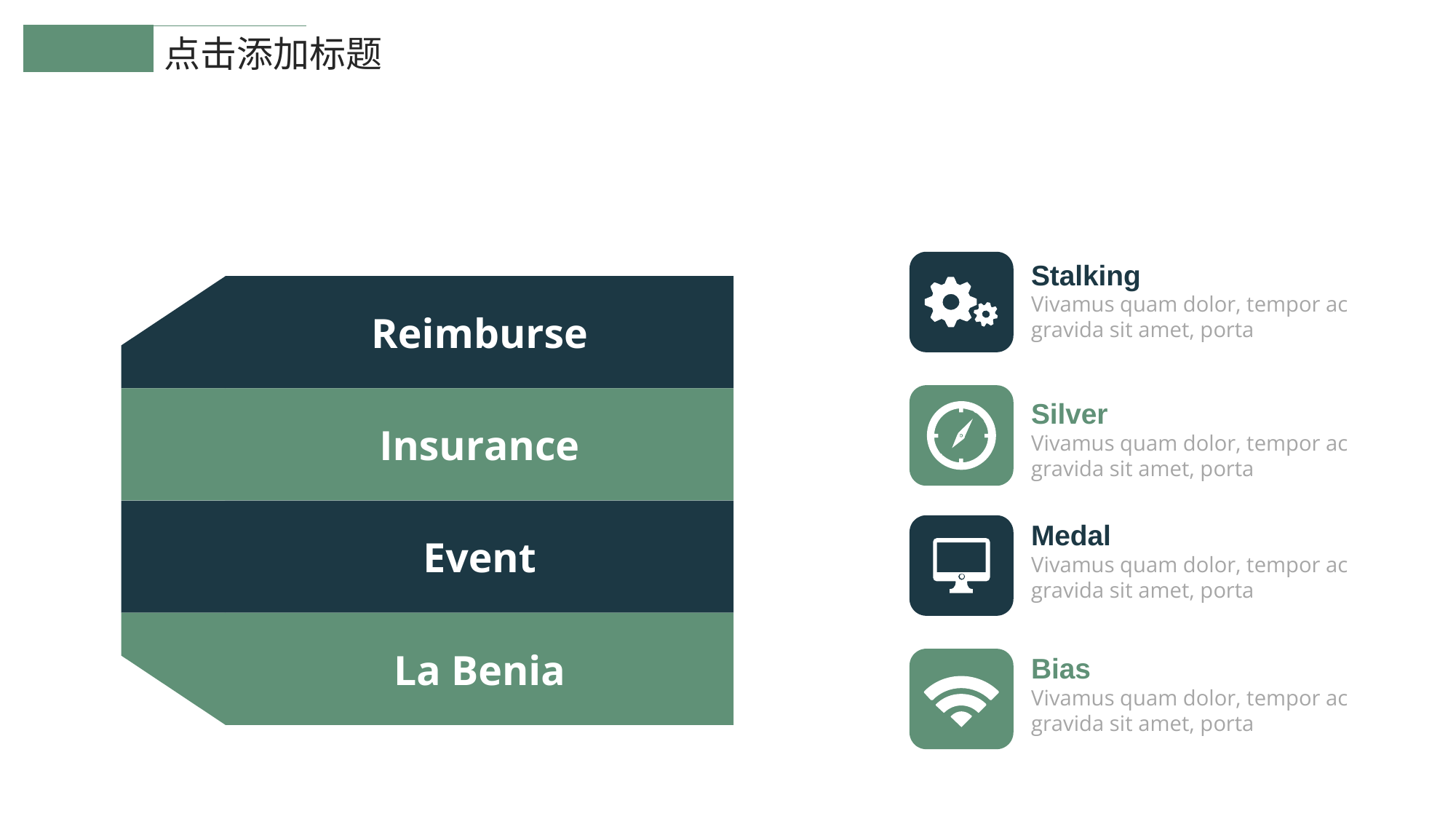

点击添加标题

Stalking
Vivamus quam dolor, tempor ac gravida sit amet, porta

Reimburse

Insurance
Silver
Vivamus quam dolor, tempor ac gravida sit amet, porta

Event
Medal
Vivamus quam dolor, tempor ac gravida sit amet, porta

La Benia
Bias
Vivamus quam dolor, tempor ac gravida sit amet, porta